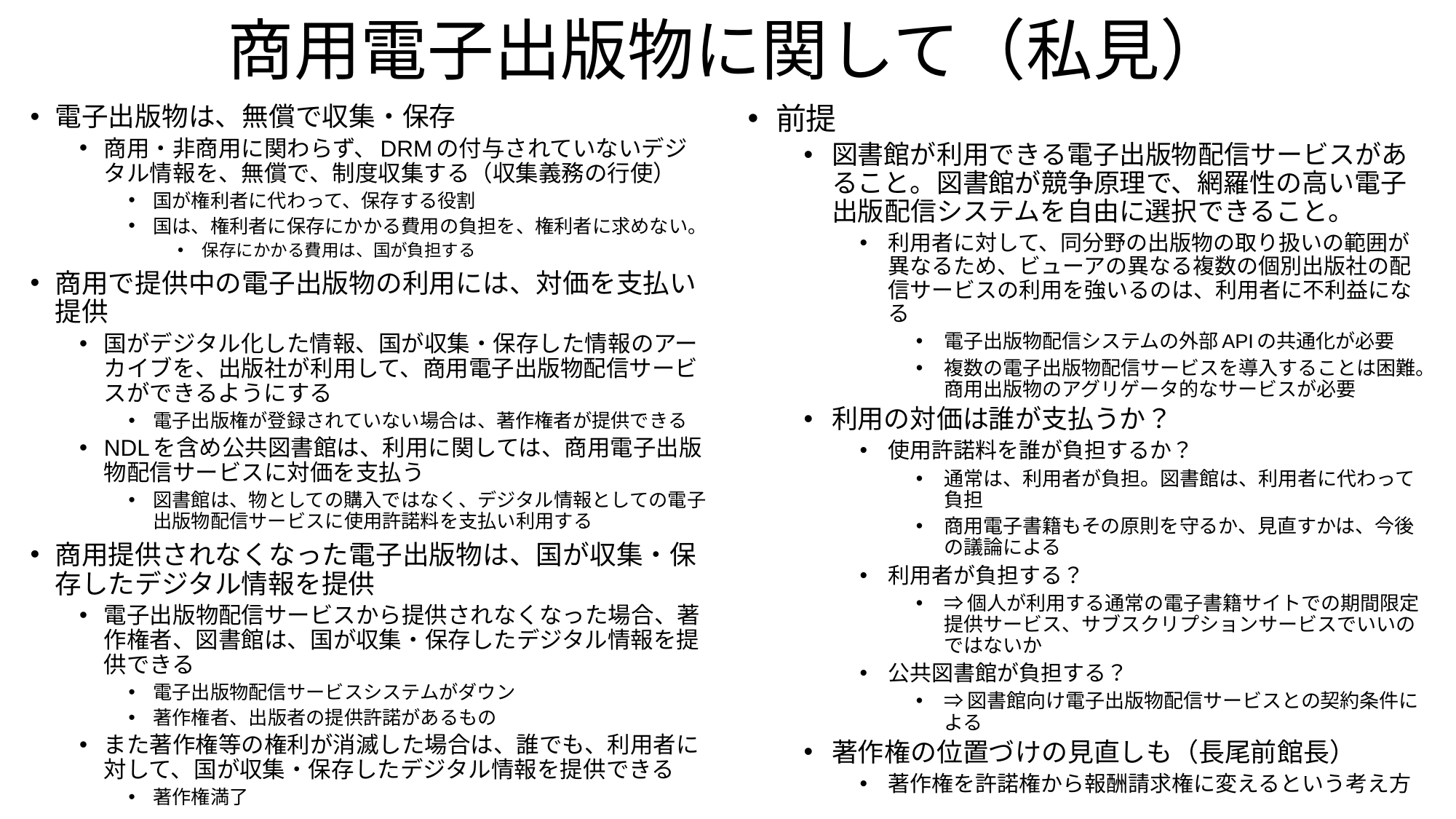

# 商用電子出版物に関して（私見）
電子出版物は、無償で収集・保存
商用・非商用に関わらず、DRMの付与されていないデジタル情報を、無償で、制度収集する（収集義務の行使）
国が権利者に代わって、保存する役割
国は、権利者に保存にかかる費用の負担を、権利者に求めない。
保存にかかる費用は、国が負担する
商用で提供中の電子出版物の利用には、対価を支払い提供
国がデジタル化した情報、国が収集・保存した情報のアーカイブを、出版社が利用して、商用電子出版物配信サービスができるようにする
電子出版権が登録されていない場合は、著作権者が提供できる
NDLを含め公共図書館は、利用に関しては、商用電子出版物配信サービスに対価を支払う
図書館は、物としての購入ではなく、デジタル情報としての電子出版物配信サービスに使用許諾料を支払い利用する
商用提供されなくなった電子出版物は、国が収集・保存したデジタル情報を提供
電子出版物配信サービスから提供されなくなった場合、著作権者、図書館は、国が収集・保存したデジタル情報を提供できる
電子出版物配信サービスシステムがダウン
著作権者、出版者の提供許諾があるもの
また著作権等の権利が消滅した場合は、誰でも、利用者に対して、国が収集・保存したデジタル情報を提供できる
著作権満了
前提
図書館が利用できる電子出版物配信サービスがあること。図書館が競争原理で、網羅性の高い電子出版配信システムを自由に選択できること。
利用者に対して、同分野の出版物の取り扱いの範囲が異なるため、ビューアの異なる複数の個別出版社の配信サービスの利用を強いるのは、利用者に不利益になる
電子出版物配信システムの外部APIの共通化が必要
複数の電子出版物配信サービスを導入することは困難。商用出版物のアグリゲータ的なサービスが必要
利用の対価は誰が支払うか？
使用許諾料を誰が負担するか？
通常は、利用者が負担。図書館は、利用者に代わって負担
商用電子書籍もその原則を守るか、見直すかは、今後の議論による
利用者が負担する？
⇒個人が利用する通常の電子書籍サイトでの期間限定提供サービス、サブスクリプションサービスでいいのではないか
公共図書館が負担する？
⇒図書館向け電子出版物配信サービスとの契約条件による
著作権の位置づけの見直しも（長尾前館長）
著作権を許諾権から報酬請求権に変えるという考え方